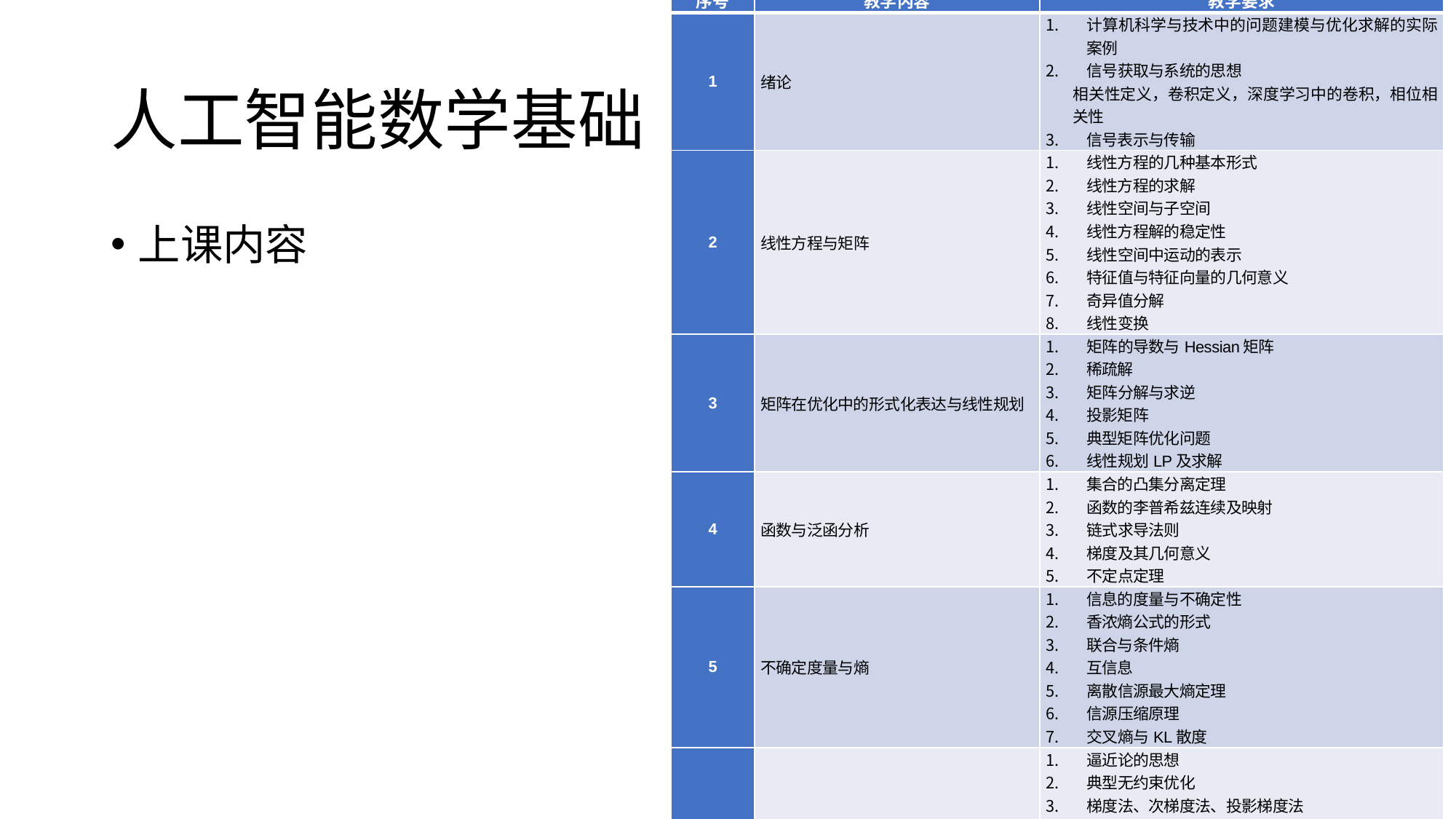

| 序号 | 教学内容 | 教学要求 |
| --- | --- | --- |
| 1 | 绪论 | 计算机科学与技术中的问题建模与优化求解的实际案例 信号获取与系统的思想 相关性定义，卷积定义，深度学习中的卷积，相位相关性 信号表示与传输 |
| 2 | 线性方程与矩阵 | 线性方程的几种基本形式 线性方程的求解 线性空间与子空间 线性方程解的稳定性 线性空间中运动的表示 特征值与特征向量的几何意义 奇异值分解 线性变换 |
| 3 | 矩阵在优化中的形式化表达与线性规划 | 矩阵的导数与Hessian矩阵 稀疏解 矩阵分解与求逆 投影矩阵 典型矩阵优化问题 线性规划LP及求解 |
| 4 | 函数与泛函分析 | 集合的凸集分离定理 函数的李普希兹连续及映射 链式求导法则 梯度及其几何意义 不定点定理 |
| 5 | 不确定度量与熵 | 信息的度量与不确定性 香浓熵公式的形式 联合与条件熵 互信息 离散信源最大熵定理 信源压缩原理 交叉熵与KL散度 |
| 6 | 凸优化 | 逼近论的思想 典型无约束优化 梯度法、次梯度法、投影梯度法 在深度学习中的变种梯度法 牛顿法及其变种 迭代与信任域方法 拉格朗日对偶 |
| 7 | 非凸优化及启发式优化 | 非线性优化方法 对偶方法 启发式优化方法 学习优化 |
# 人工智能数学基础
上课内容